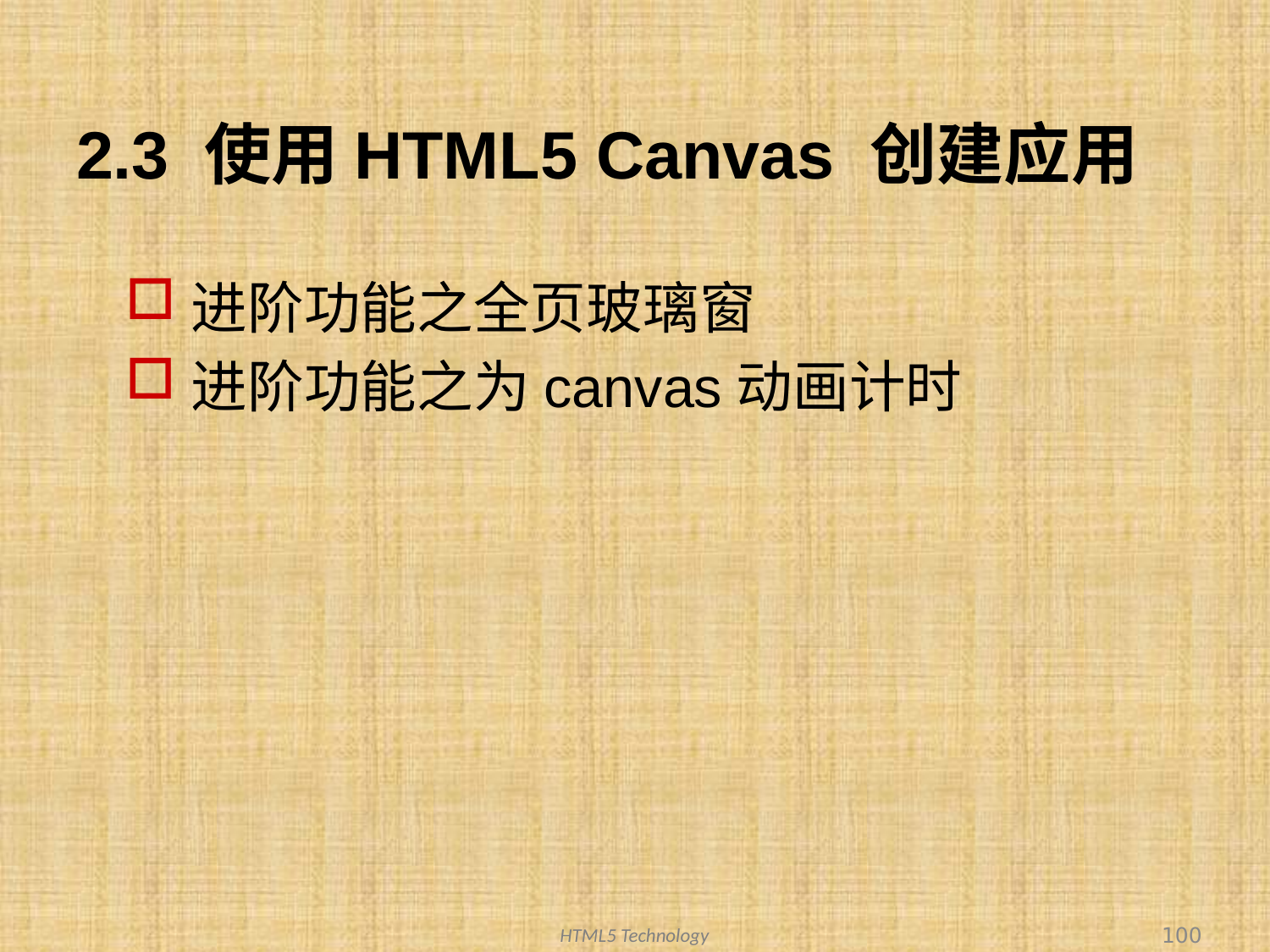

# 2.3 使用HTML5 Canvas 创建应用
进阶功能之全页玻璃窗
进阶功能之为canvas动画计时
100
HTML5 Technology